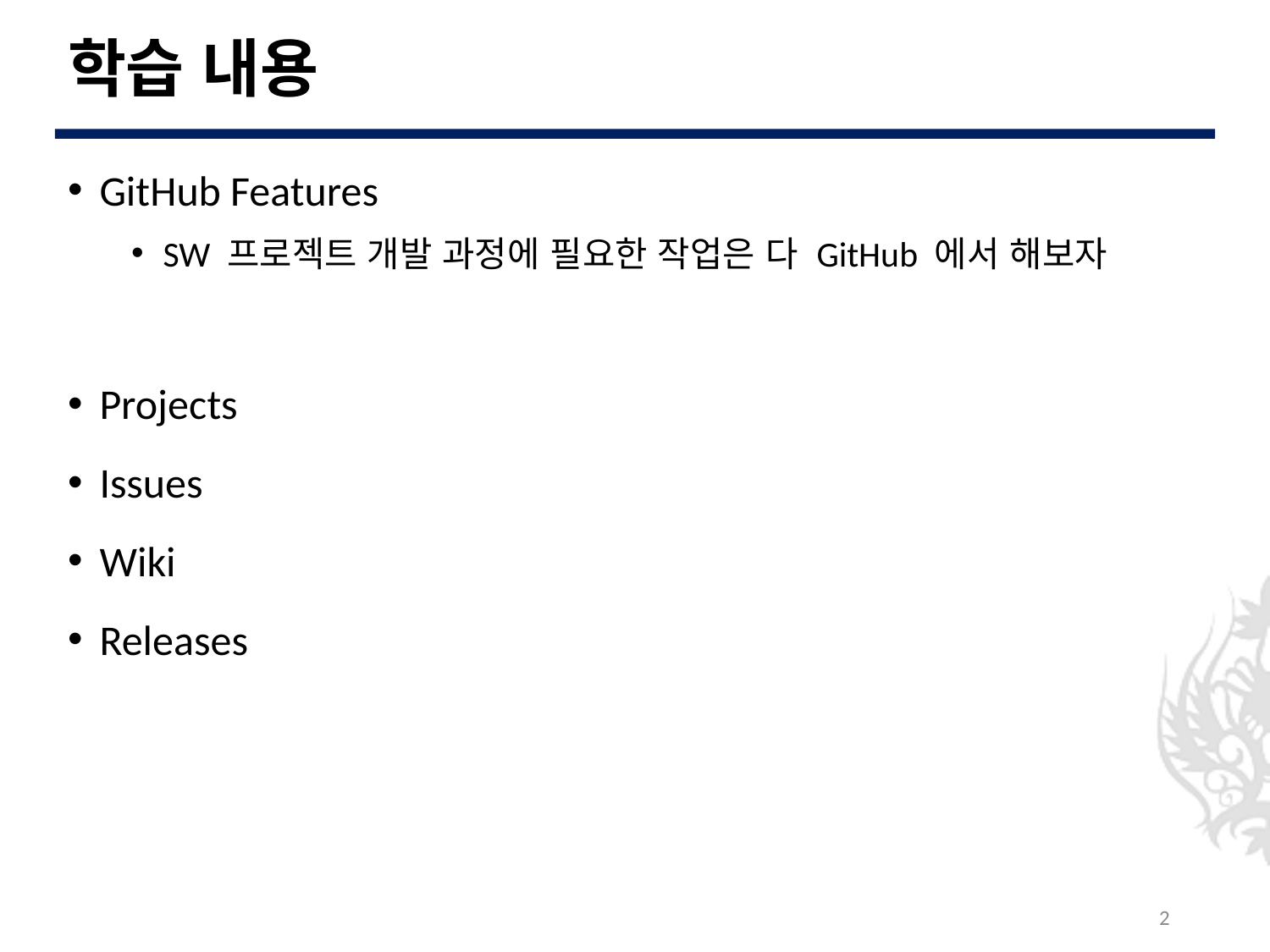

# 학습 내용
GitHub Features
SW 프로젝트 개발 과정에 필요한 작업은 다 GitHub 에서 해보자

Projects
Issues
Wiki
Releases
2